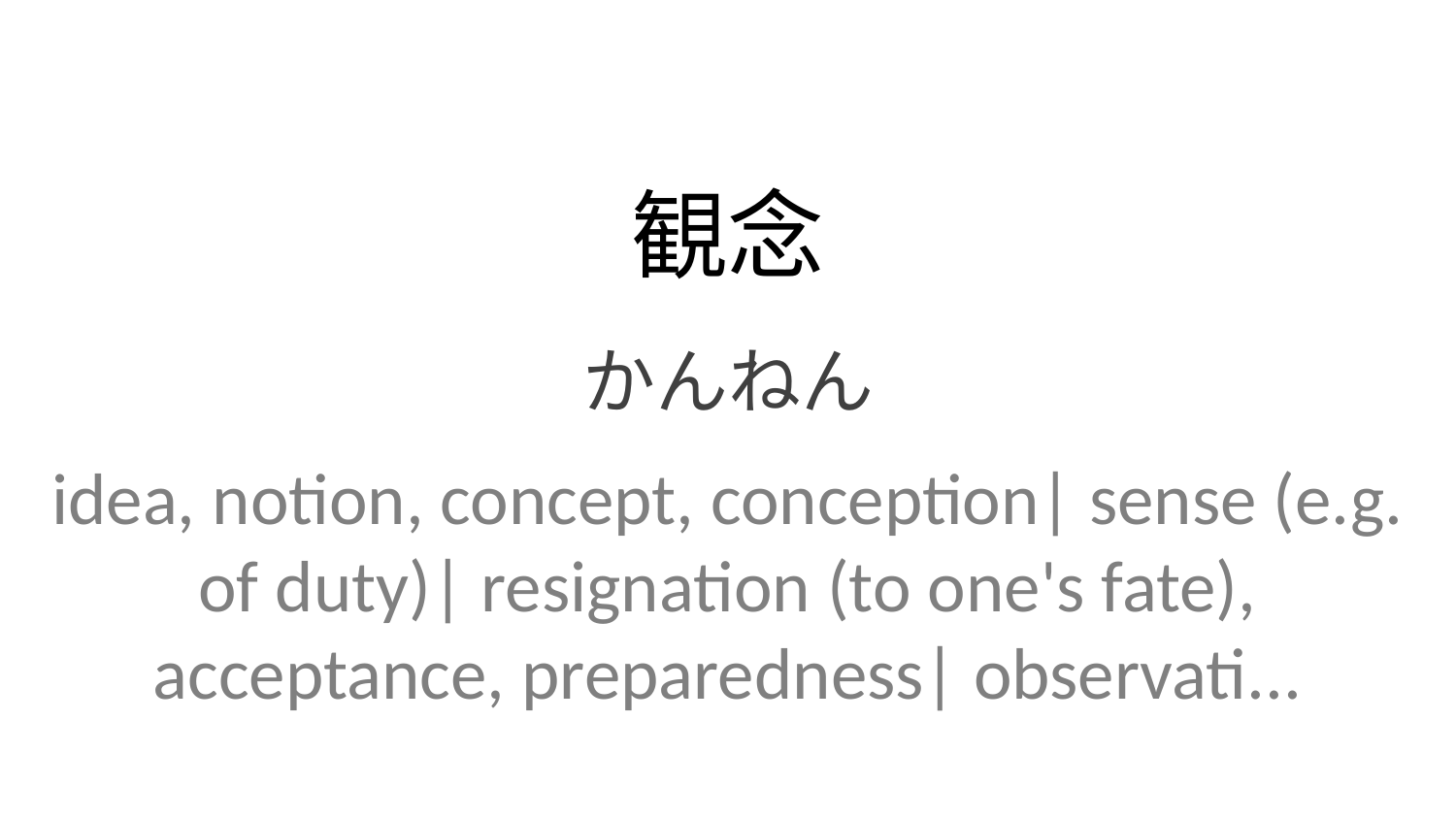

観念

かんねん
idea, notion, concept, conception| sense (e.g. of duty)| resignation (to one's fate), acceptance, preparedness| observati...